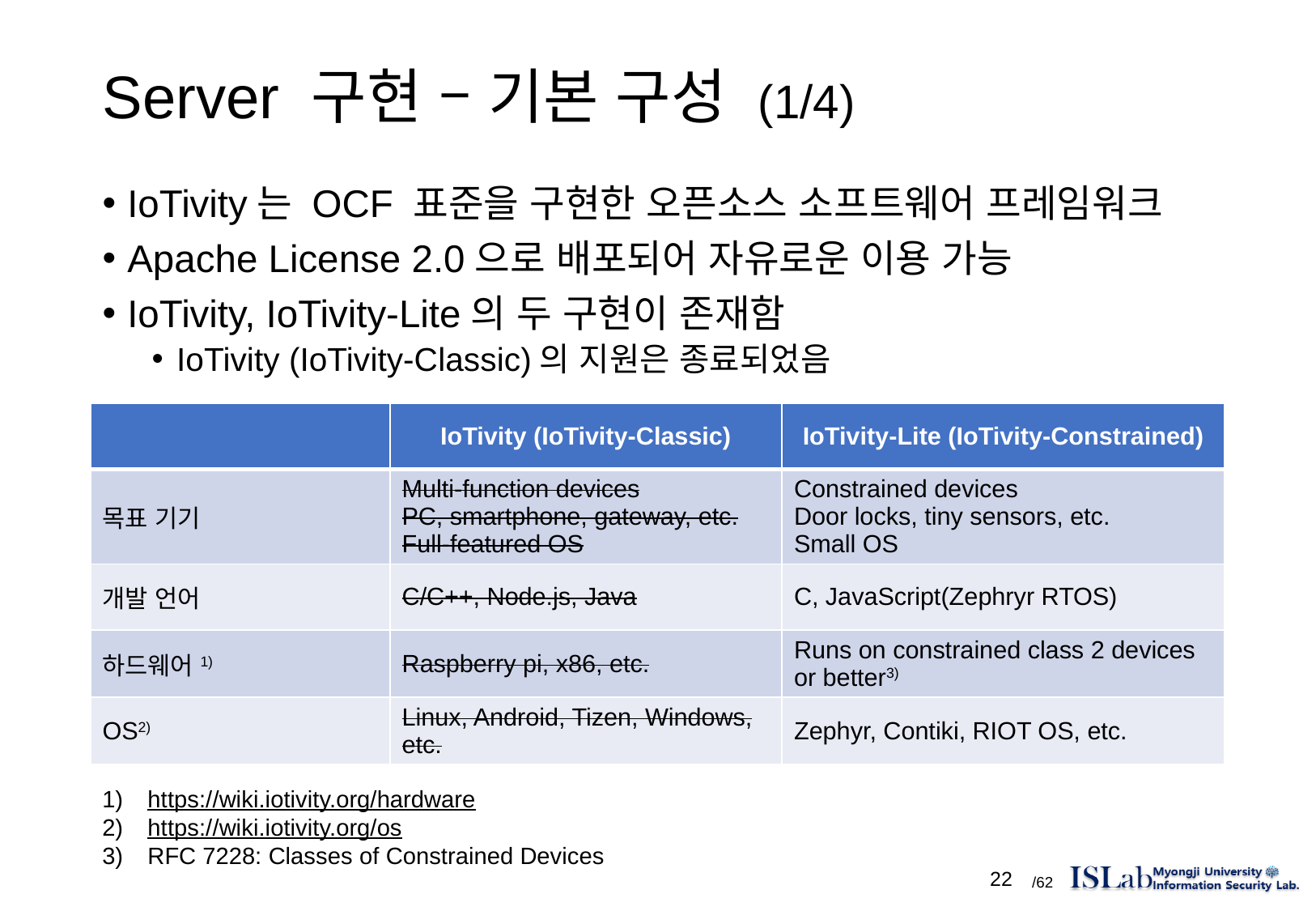

# Server 구현 – 기본 구성 (1/4)
IoTivity는 OCF 표준을 구현한 오픈소스 소프트웨어 프레임워크
Apache License 2.0으로 배포되어 자유로운 이용 가능
IoTivity, IoTivity-Lite의 두 구현이 존재함
IoTivity (IoTivity-Classic)의 지원은 종료되었음

|  | IoTivity (IoTivity-Classic) | IoTivity-Lite (IoTivity-Constrained) |
| --- | --- | --- |
| 목표 기기 | Multi-function devices PC, smartphone, gateway, etc. Full-featured OS | Constrained devices Door locks, tiny sensors, etc. Small OS |
| 개발 언어 | C/C++, Node.js, Java | C, JavaScript(Zephryr RTOS) |
| 하드웨어1) | Raspberry pi, x86, etc. | Runs on constrained class 2 devices or better3) |
| OS2) | Linux, Android, Tizen, Windows, etc. | Zephyr, Contiki, RIOT OS, etc. |
https://wiki.iotivity.org/hardware
https://wiki.iotivity.org/os
RFC 7228: Classes of Constrained Devices
 22